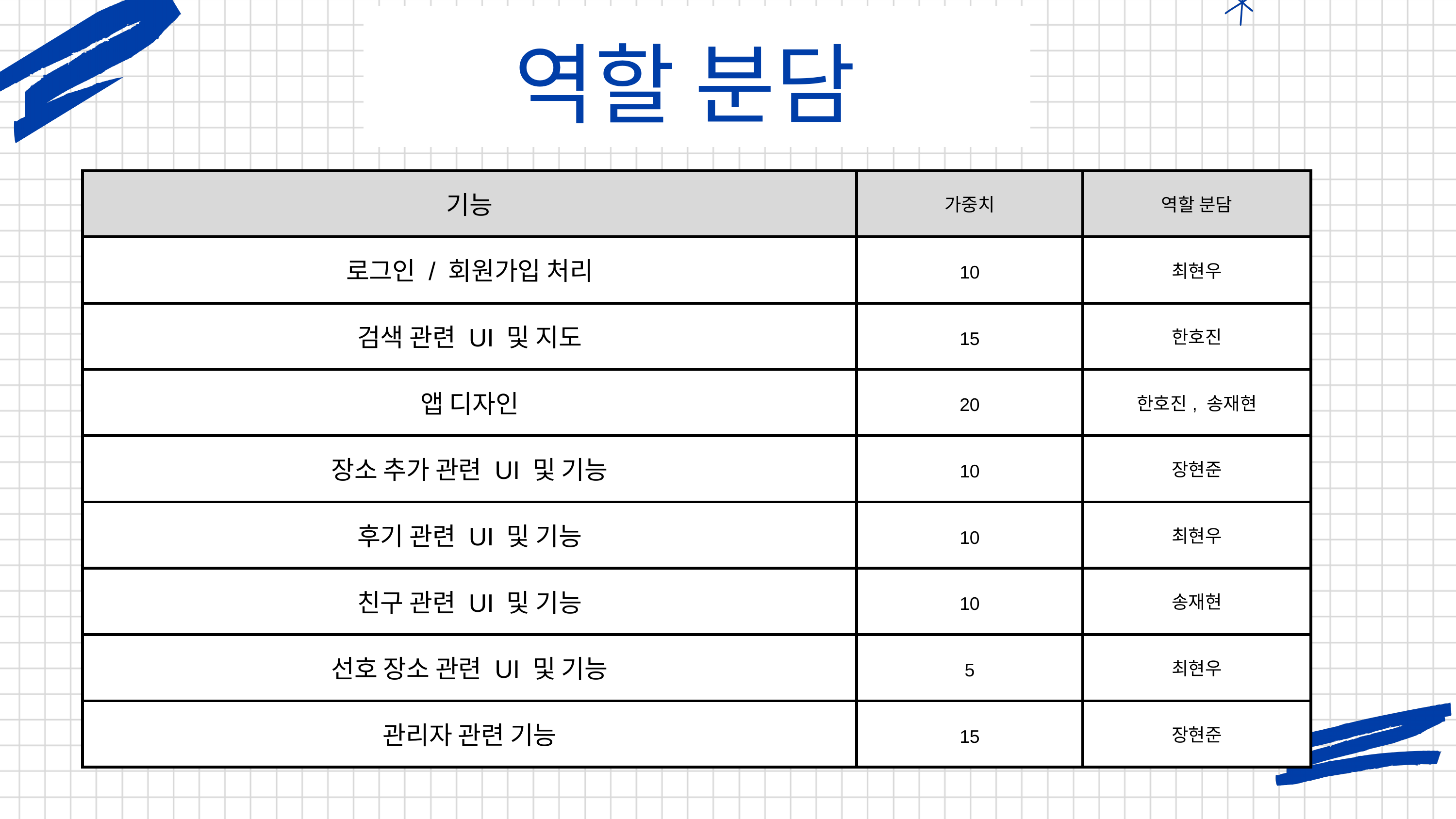

역할 분담
| 기능 | 가중치 | 역할 분담 |
| --- | --- | --- |
| 로그인 / 회원가입 처리 | 10 | 최현우 |
| 검색 관련 UI 및 지도 | 15 | 한호진 |
| 앱 디자인 | 20 | 한호진, 송재현 |
| 장소 추가 관련 UI 및 기능 | 10 | 장현준 |
| 후기 관련 UI 및 기능 | 10 | 최현우 |
| 친구 관련 UI 및 기능 | 10 | 송재현 |
| 선호 장소 관련 UI 및 기능 | 5 | 최현우 |
| 관리자 관련 기능 | 15 | 장현준 |